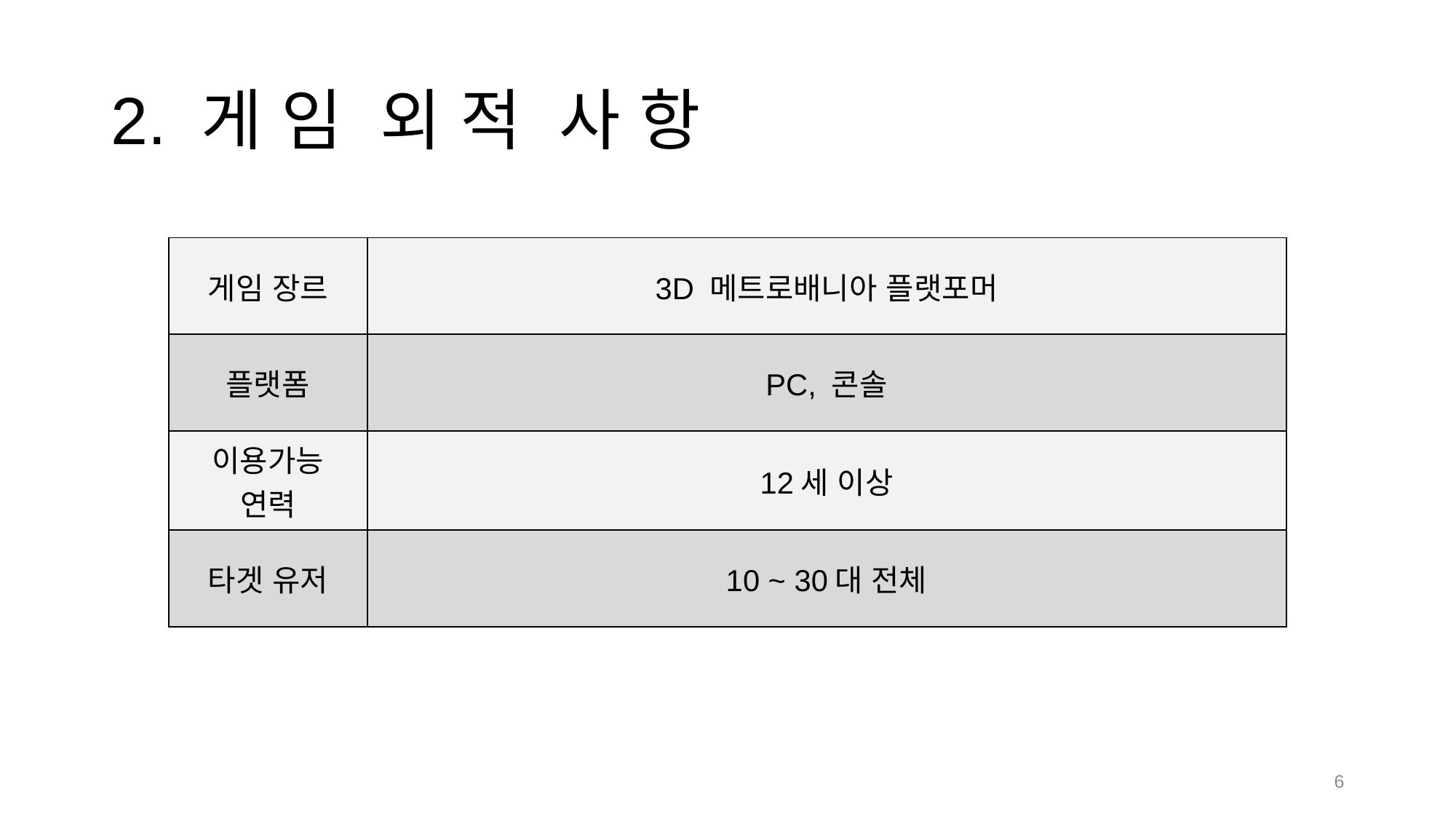

# 2. 게 임  외 적  사 항
| 게임 장르 | 3D 메트로배니아 플랫포머 |
| --- | --- |
| 플랫폼 | PC, 콘솔 |
| 이용가능 연력 | 12세 이상 |
| 타겟 유저 | 10 ~ 30대 전체 |
6